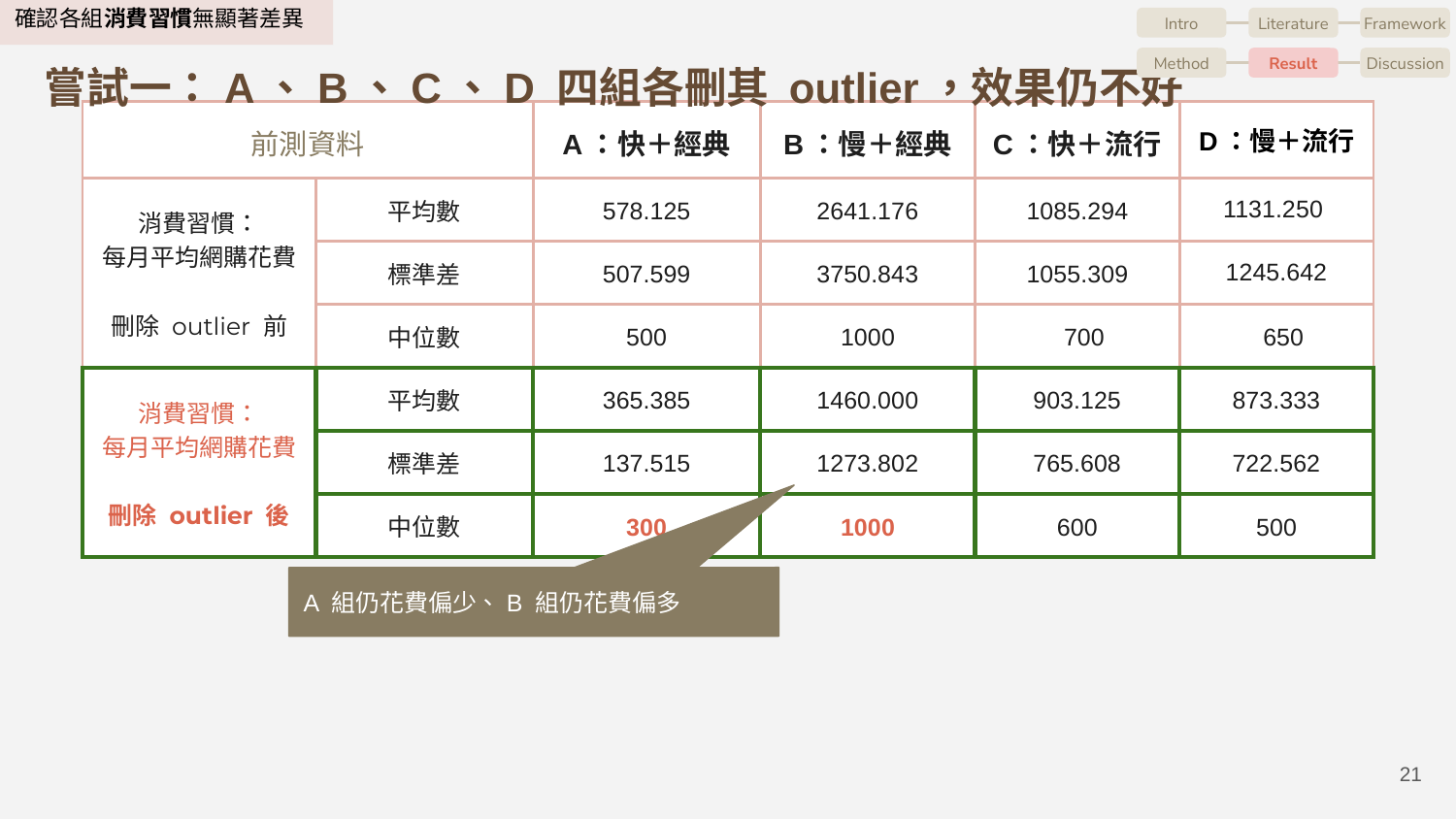

確認各組消費習慣無顯著差異
Intro
Literature
Framework
Method
Result
Discussion
# 嘗試一：A、B、C、D 四組各刪其 outlier，效果仍不好
| 前測資料 |  | A：快＋經典 | B：慢＋經典 | C：快＋流行 | D：慢＋流行 |
| --- | --- | --- | --- | --- | --- |
| 消費習慣： 每月平均網購花費 刪除 outlier 前 | 平均數 | 578.125 | 2641.176 | 1085.294 | 1131.250 |
|  | 標準差 | 507.599 | 3750.843 | 1055.309 | 1245.642 |
|  | 中位數 | 500 | 1000 | 700 | 650 |
| 消費習慣： 每月平均網購花費 刪除 outlier 後 | 平均數 | 365.385 | 1460.000 | 903.125 | 873.333 |
|  | 標準差 | 137.515 | 1273.802 | 765.608 | 722.562 |
|  | 中位數 | 300 | 1000 | 600 | 500 |
A 組仍花費偏少、B 組仍花費偏多
21